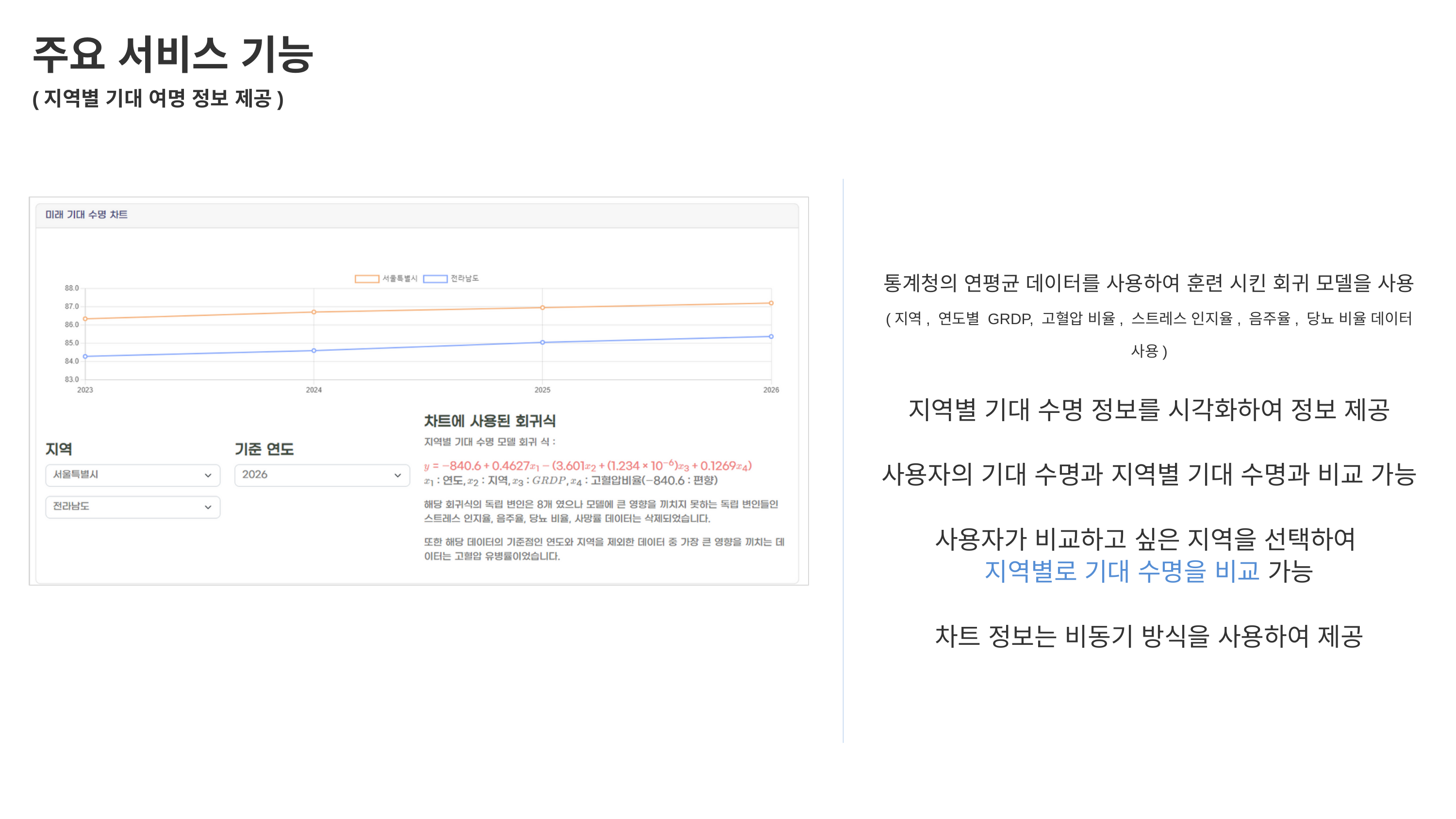

주요 서비스 기능
(지역별 기대 여명 정보 제공)

통계청의 연평균 데이터를 사용하여 훈련 시킨 회귀 모델을 사용
(지역, 연도별 GRDP, 고혈압 비율, 스트레스 인지율, 음주율, 당뇨 비율 데이터 사용)

지역별 기대 수명 정보를 시각화하여 정보 제공

사용자의 기대 수명과 지역별 기대 수명과 비교 가능

사용자가 비교하고 싶은 지역을 선택하여
지역별로 기대 수명을 비교 가능

차트 정보는 비동기 방식을 사용하여 제공